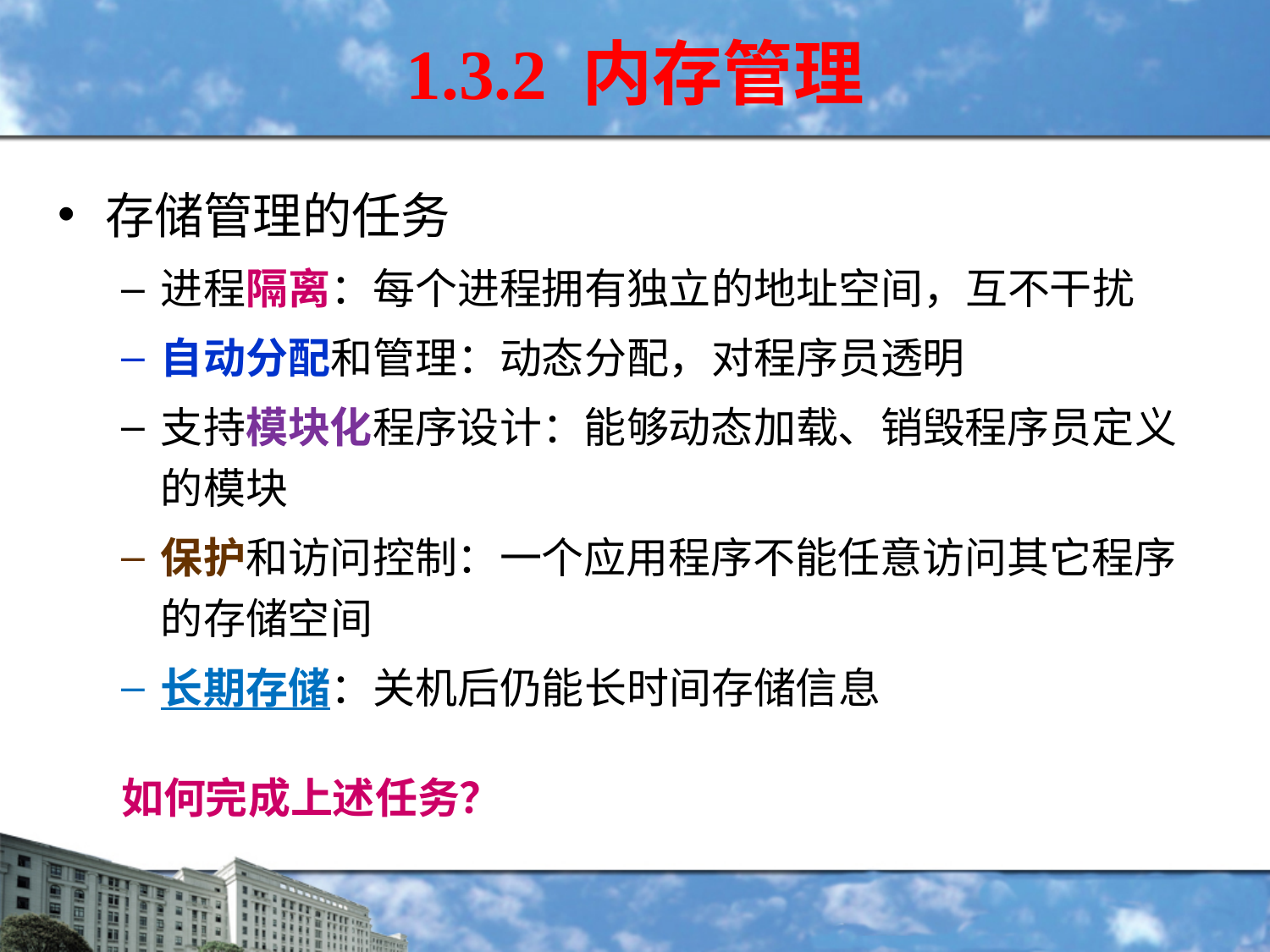

# 1.3.2 内存管理
存储管理的任务
进程隔离：每个进程拥有独立的地址空间，互不干扰
自动分配和管理：动态分配，对程序员透明
支持模块化程序设计：能够动态加载、销毁程序员定义的模块
保护和访问控制：一个应用程序不能任意访问其它程序的存储空间
长期存储：关机后仍能长时间存储信息

如何完成上述任务？